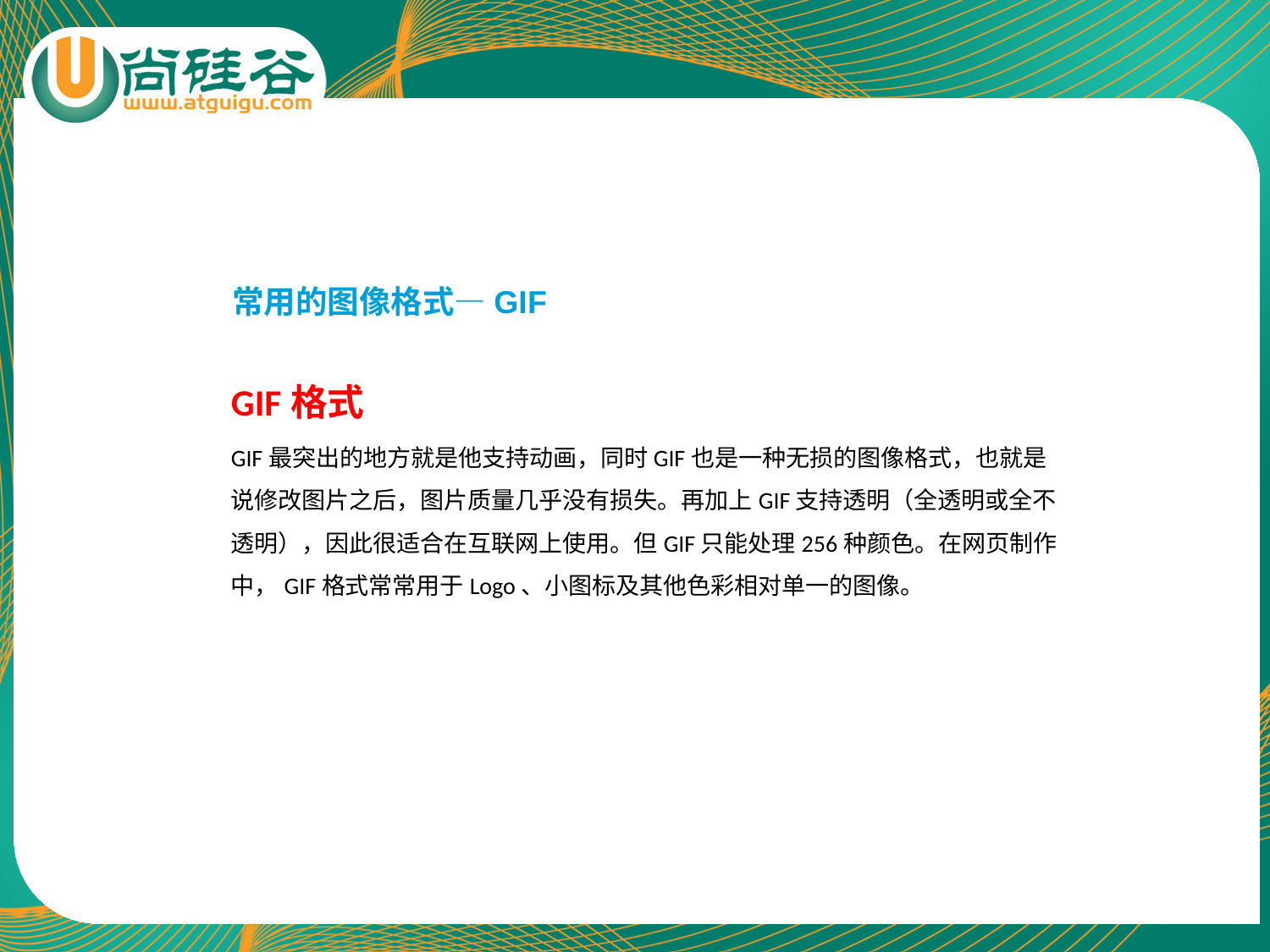

常用的图像格式—GIF
# GIF格式
GIF最突出的地方就是他支持动画，同时GIF也是一种无损的图像格式，也就是说修改图片之后，图片质量几乎没有损失。再加上GIF支持透明（全透明或全不透明），因此很适合在互联网上使用。但GIF只能处理256种颜色。在网页制作中，GIF格式常常用于Logo、小图标及其他色彩相对单一的图像。